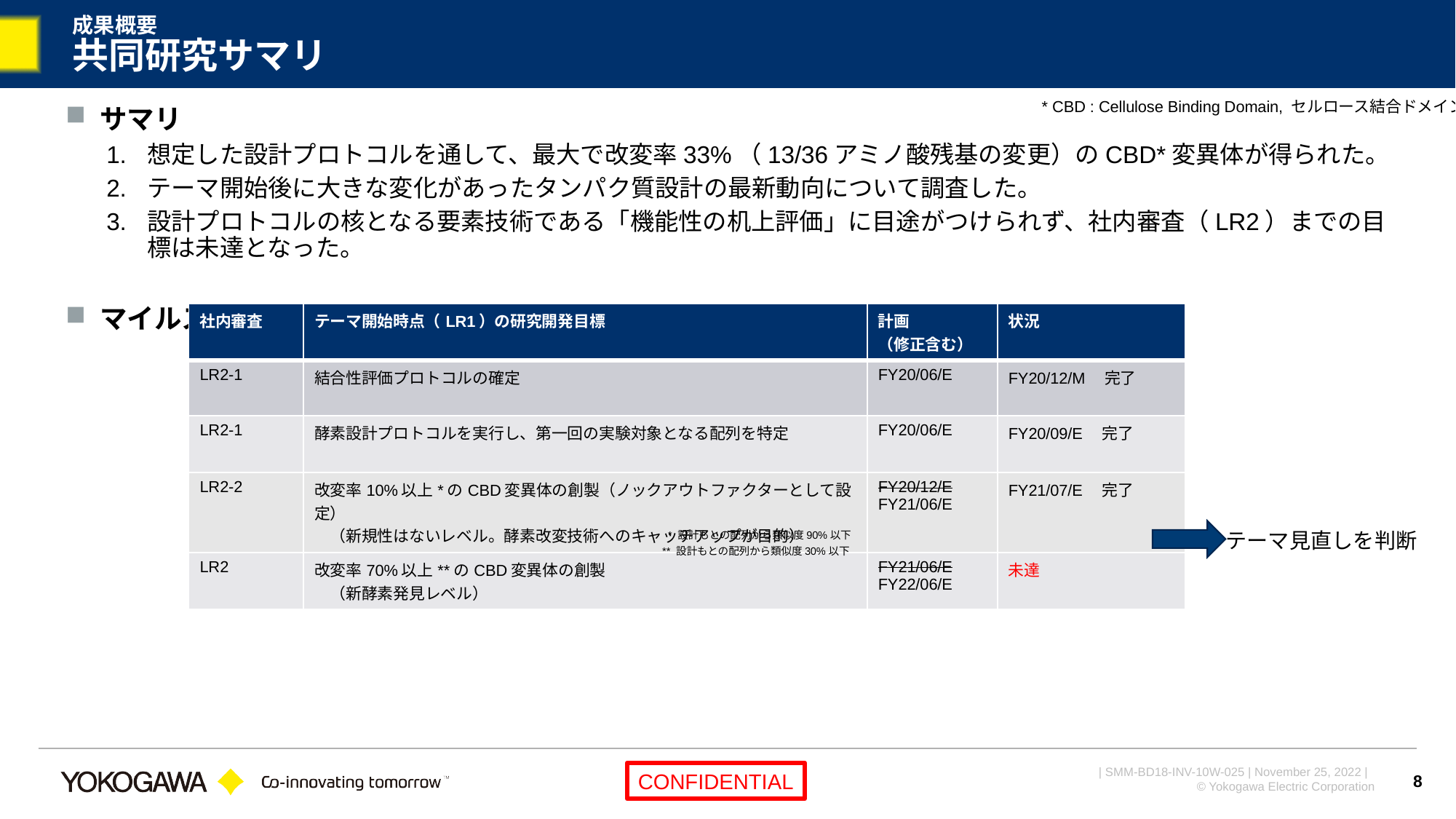

# 成果概要 共同研究サマリ
* CBD : Cellulose Binding Domain, セルロース結合ドメイン
サマリ
想定した設計プロトコルを通して、最大で改変率33%（13/36アミノ酸残基の変更）のCBD*変異体が得られた。
テーマ開始後に大きな変化があったタンパク質設計の最新動向について調査した。
設計プロトコルの核となる要素技術である「機能性の机上評価」に目途がつけられず、社内審査（LR2）までの目標は未達となった。

マイルストーンの達成状況

| 社内審査 | テーマ開始時点（LR1）の研究開発目標 | 計画 （修正含む） | 状況 |
| --- | --- | --- | --- |
| LR2-1 | 結合性評価プロトコルの確定 | FY20/06/E | FY20/12/M　完了 |
| LR2-1 | 酵素設計プロトコルを実行し、第一回の実験対象となる配列を特定 | FY20/06/E | FY20/09/E　完了 |
| LR2-2 | 改変率10%以上\*のCBD変異体の創製（ノックアウトファクターとして設定） 　（新規性はないレベル。酵素改変技術へのキャッチアップが目的） | FY20/12/E FY21/06/E | FY21/07/E　完了 |
| LR2 | 改変率70%以上\*\*のCBD変異体の創製 　（新酵素発見レベル） | FY21/06/E FY22/06/E | 未達 |

テーマ見直しを判断
* 設計もとの配列から類似度90%以下
** 設計もとの配列から類似度30%以下
8